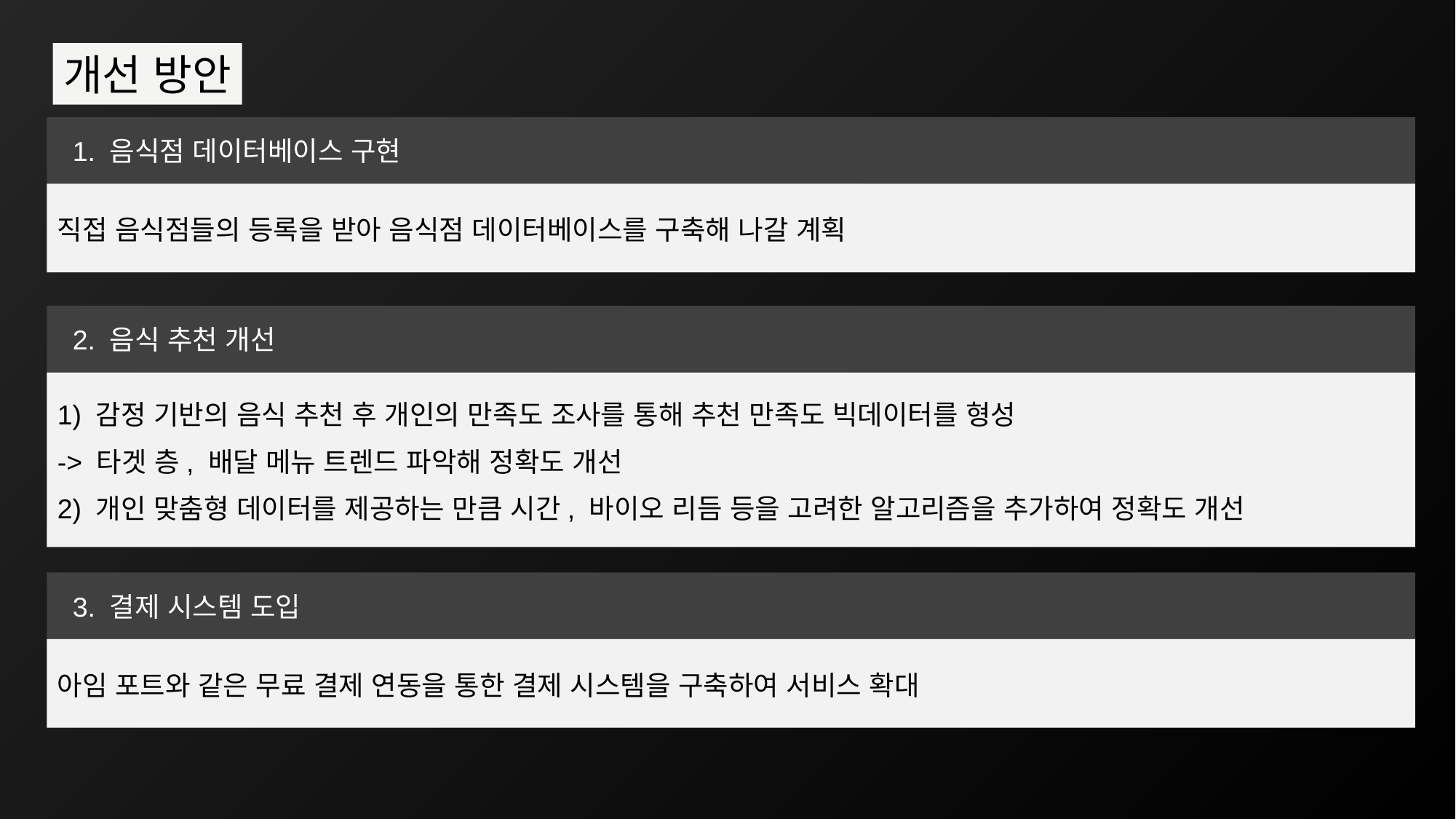

개선 방안
  1. 음식점 데이터베이스 구현
직접 음식점들의 등록을 받아 음식점 데이터베이스를 구축해 나갈 계획
  2. 음식 추천 개선
1) 감정 기반의 음식 추천 후 개인의 만족도 조사를 통해 추천 만족도 빅데이터를 형성
-> 타겟 층, 배달 메뉴 트렌드 파악해 정확도 개선
2) 개인 맞춤형 데이터를 제공하는 만큼 시간, 바이오 리듬 등을 고려한 알고리즘을 추가하여 정확도 개선
  3. 결제 시스템 도입
아임 포트와 같은 무료 결제 연동을 통한 결제 시스템을 구축하여 서비스 확대